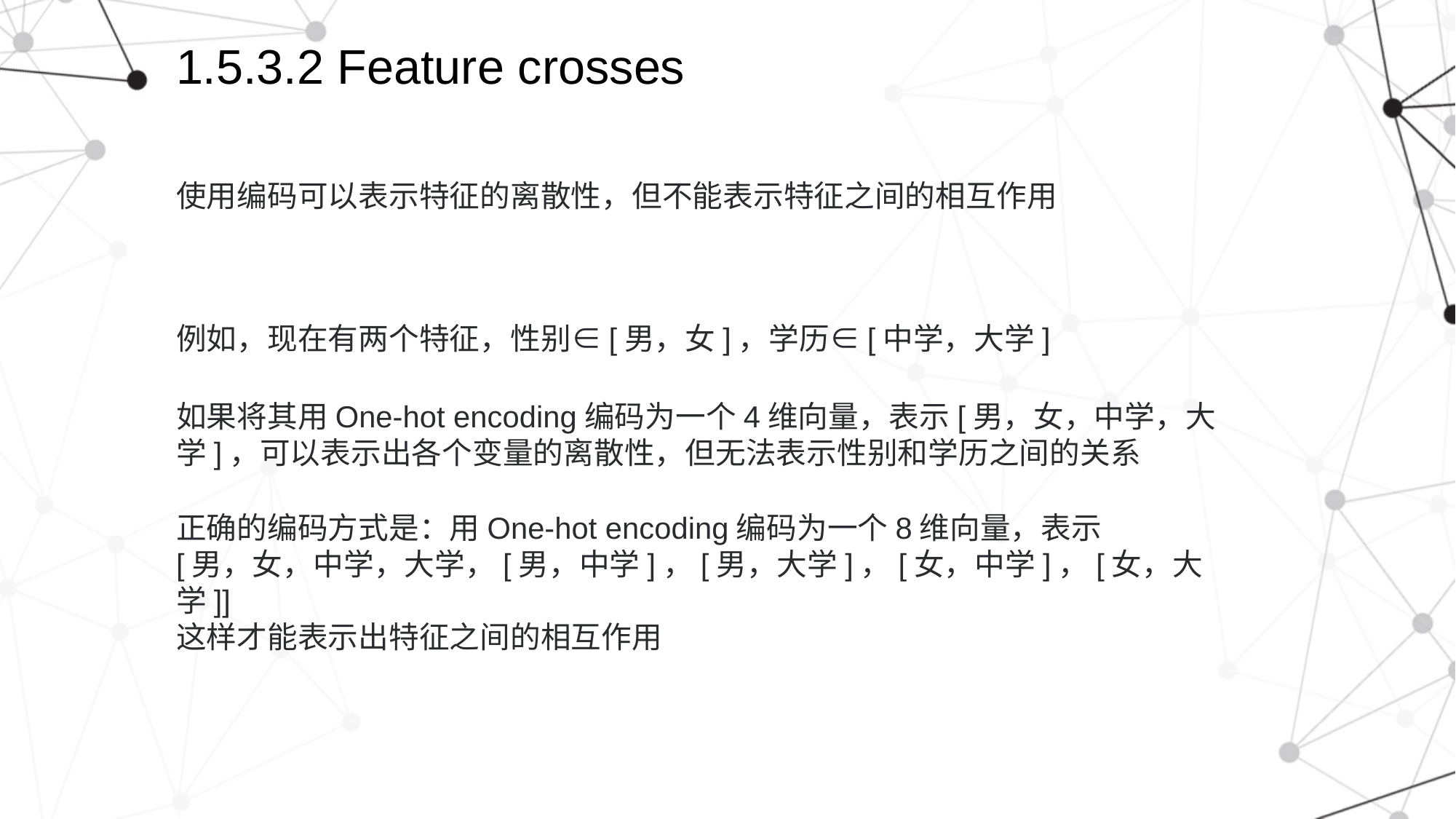

# 1.5.3.2 Feature crosses
使用编码可以表示特征的离散性，但不能表示特征之间的相互作用
例如，现在有两个特征，性别∈[男，女]，学历∈[中学，大学]
如果将其用One-hot encoding编码为一个4维向量，表示[男，女，中学，大学]，可以表示出各个变量的离散性，但无法表示性别和学历之间的关系
正确的编码方式是：用One-hot encoding编码为一个8维向量，表示
[男，女，中学，大学，[男，中学]，[男，大学]，[女，中学]，[女，大学]]
这样才能表示出特征之间的相互作用